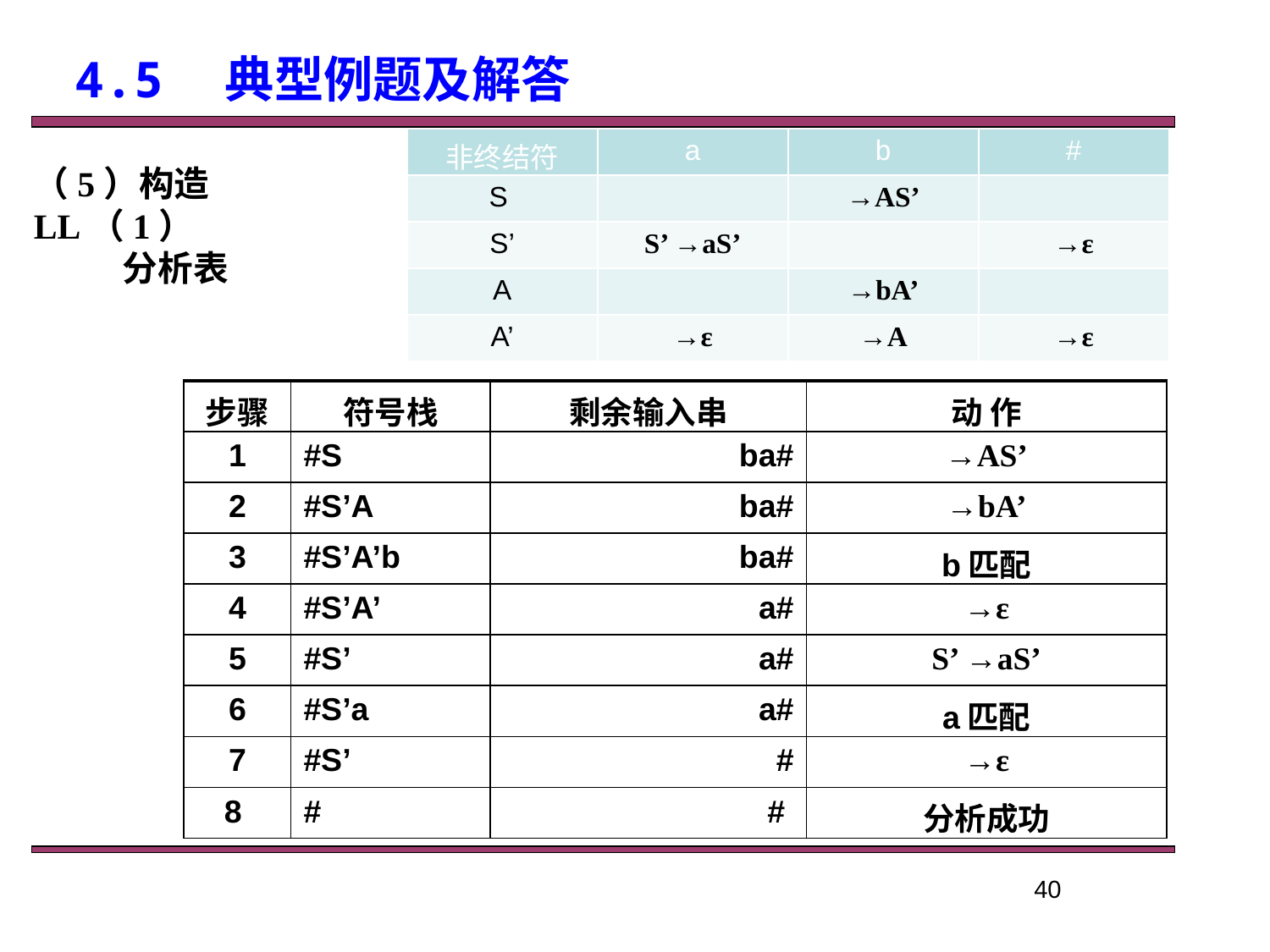

4.5　典型例题及解答
| 非终结符 | a | b | # |
| --- | --- | --- | --- |
| S |  | →AS’ |  |
| S’ | S’ →aS’ |  | →ε |
| A |  | →bA’ |  |
| A’ | →ε | →A | →ε |
（5）构造LL（1）
          分析表
| 步骤 | 符号栈 | 剩余输入串 | 动 作 |
| --- | --- | --- | --- |
| 1 | #S | ba# | →AS’ |
| 2 | #S’A | ba# | →bA’ |
| 3 | #S’A’b | ba# | b匹配 |
| 4 | #S’A’ | a# | →ε |
| 5 | #S’ | a# | S’ →aS’ |
| 6 | #S’a | a# | a匹配 |
| 7 | #S’ | # | →ε |
| 8 | # | # | 分析成功 |
40